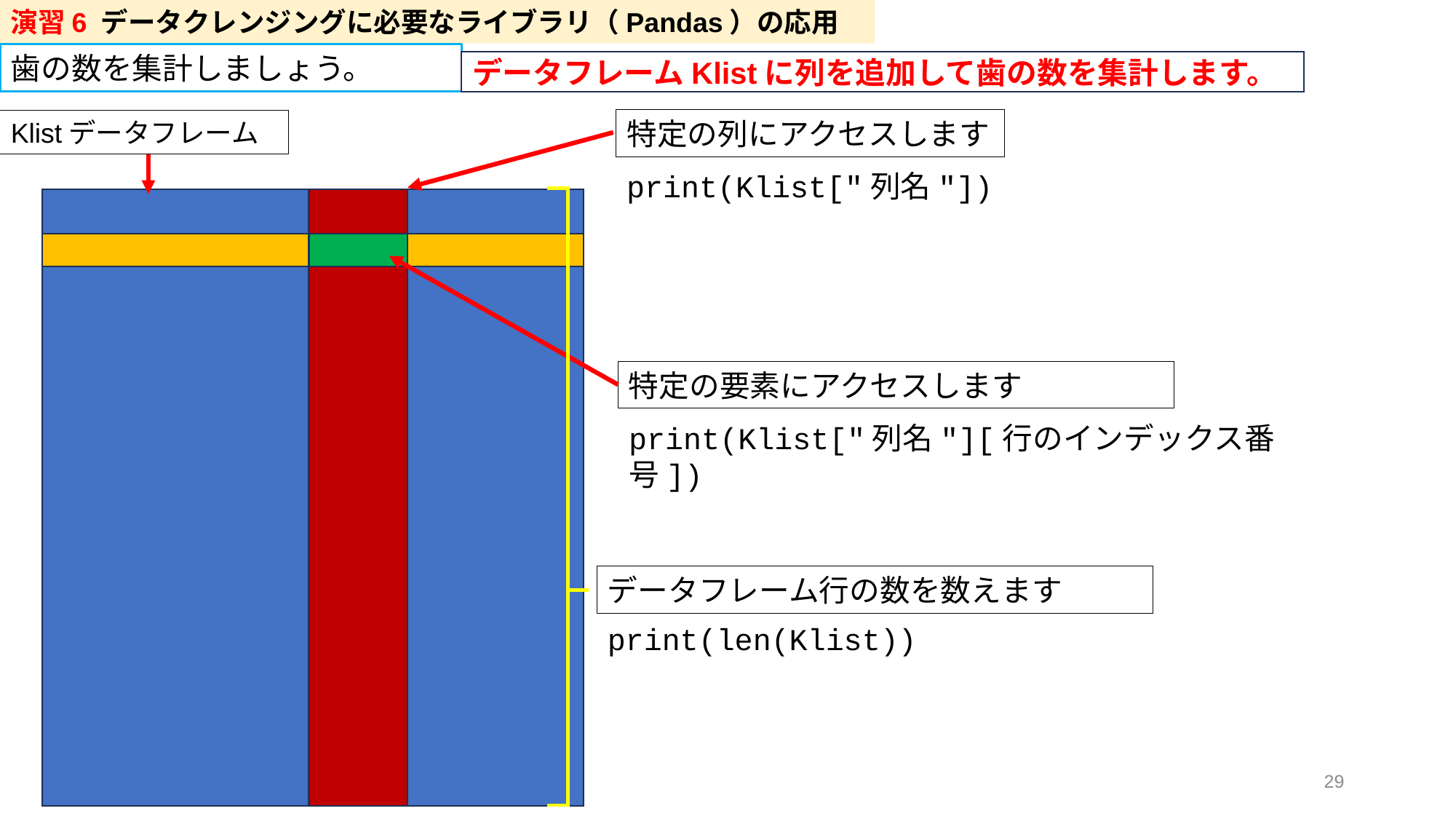

演習6 データクレンジングに必要なライブラリ（Pandas）の応用
歯の数を集計しましょう。
データフレームKlistに列を追加して歯の数を集計します。
特定の列にアクセスします
Klistデータフレーム
print(Klist["列名"])

特定の要素にアクセスします
print(Klist["列名"][行のインデックス番号])
データフレーム行の数を数えます
print(len(Klist))
29